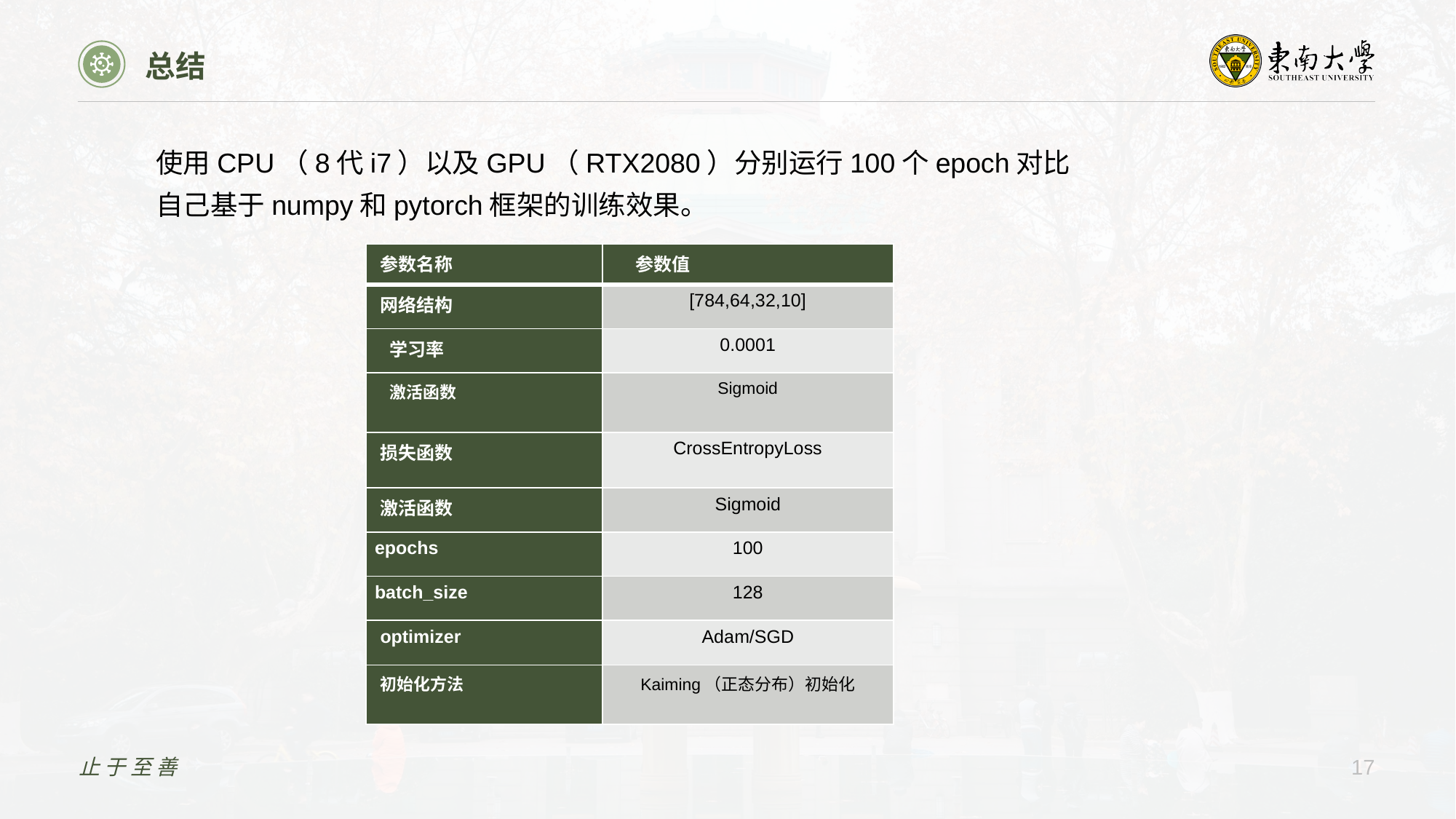

总结
使用CPU（8代i7）以及GPU（RTX2080）分别运行100个epoch对比自己基于numpy和pytorch框架的训练效果。
| 参数名称 | 参数值 |
| --- | --- |
| 网络结构 | [784,64,32,10] |
| 学习率 | 0.0001 |
| 激活函数 | Sigmoid |
| 损失函数 | CrossEntropyLoss |
| 激活函数 | Sigmoid |
| epochs | 100 |
| batch\_size | 128 |
| optimizer | Adam/SGD |
| 初始化方法 | Kaiming（正态分布）初始化 |
止于至善
17